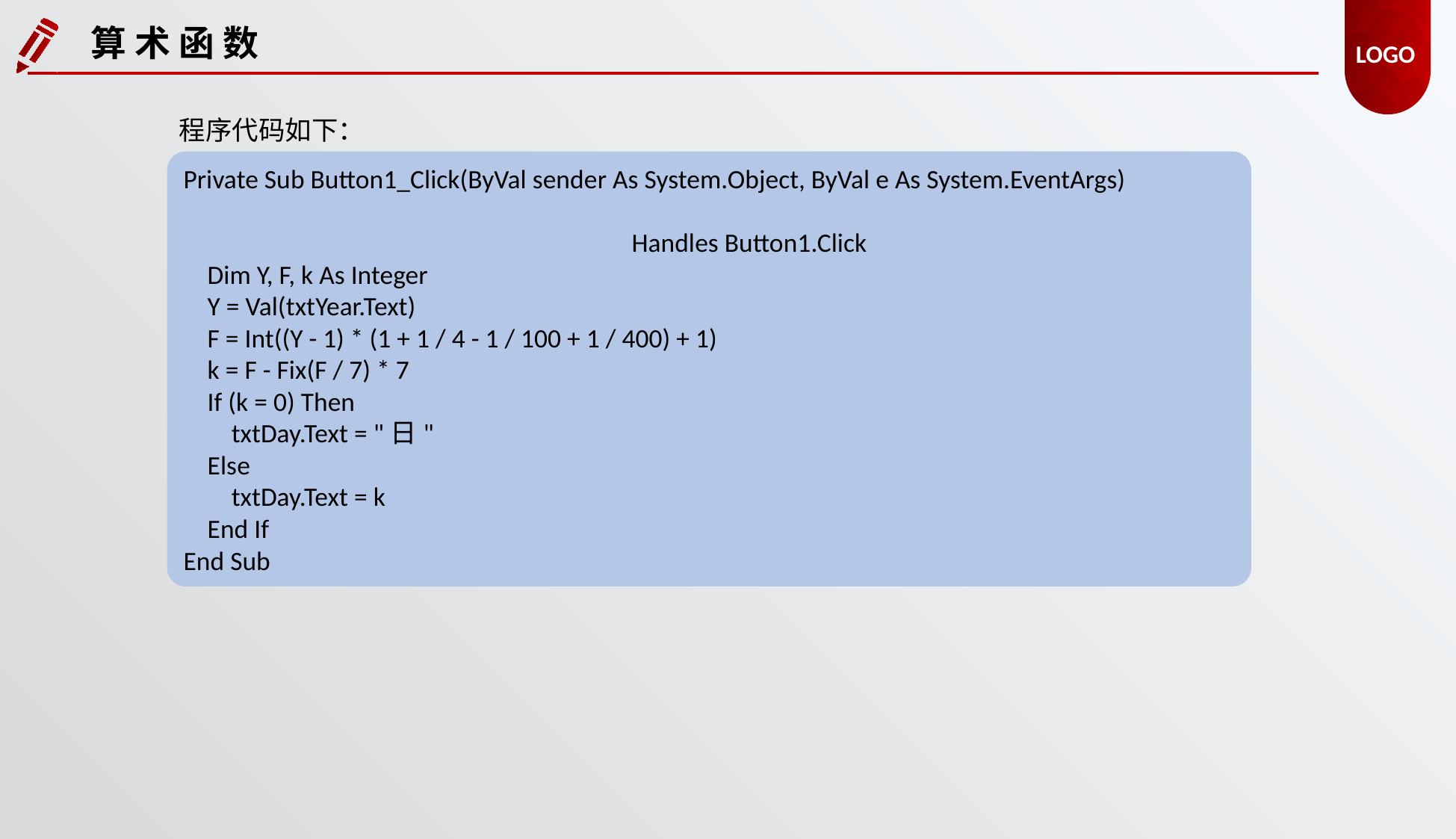

算 术 函 数
程序代码如下：
Private Sub Button1_Click(ByVal sender As System.Object, ByVal e As System.EventArgs)
													Handles Button1.Click
    Dim Y, F, k As Integer
    Y = Val(txtYear.Text)
    F = Int((Y - 1) * (1 + 1 / 4 - 1 / 100 + 1 / 400) + 1)
    k = F - Fix(F / 7) * 7
    If (k = 0) Then
        txtDay.Text = "日"
    Else
        txtDay.Text = k
    End If
End Sub